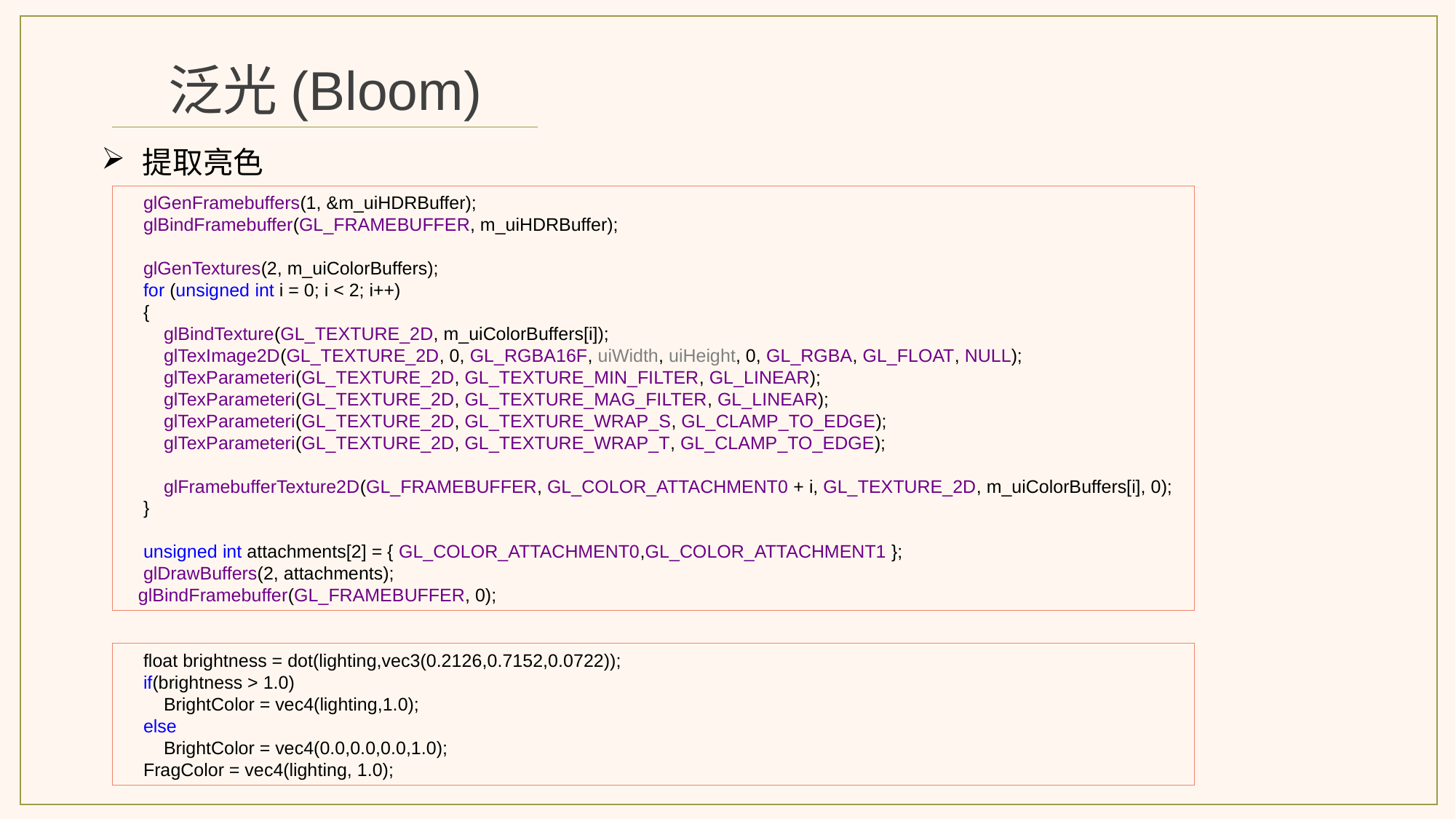

泛光(Bloom)
提取亮色
    glGenFramebuffers(1, &m_uiHDRBuffer);
    glBindFramebuffer(GL_FRAMEBUFFER, m_uiHDRBuffer);

    glGenTextures(2, m_uiColorBuffers);
    for (unsigned int i = 0; i < 2; i++)
    {
        glBindTexture(GL_TEXTURE_2D, m_uiColorBuffers[i]);
        glTexImage2D(GL_TEXTURE_2D, 0, GL_RGBA16F, uiWidth, uiHeight, 0, GL_RGBA, GL_FLOAT, NULL);
        glTexParameteri(GL_TEXTURE_2D, GL_TEXTURE_MIN_FILTER, GL_LINEAR);
        glTexParameteri(GL_TEXTURE_2D, GL_TEXTURE_MAG_FILTER, GL_LINEAR);
        glTexParameteri(GL_TEXTURE_2D, GL_TEXTURE_WRAP_S, GL_CLAMP_TO_EDGE);
        glTexParameteri(GL_TEXTURE_2D, GL_TEXTURE_WRAP_T, GL_CLAMP_TO_EDGE);

        glFramebufferTexture2D(GL_FRAMEBUFFER, GL_COLOR_ATTACHMENT0 + i, GL_TEXTURE_2D, m_uiColorBuffers[i], 0);
    }

    unsigned int attachments[2] = { GL_COLOR_ATTACHMENT0,GL_COLOR_ATTACHMENT1 };
    glDrawBuffers(2, attachments);
   glBindFramebuffer(GL_FRAMEBUFFER, 0);
    float brightness = dot(lighting,vec3(0.2126,0.7152,0.0722));
    if(brightness > 1.0)
        BrightColor = vec4(lighting,1.0);
    else
        BrightColor = vec4(0.0,0.0,0.0,1.0);
    FragColor = vec4(lighting, 1.0);